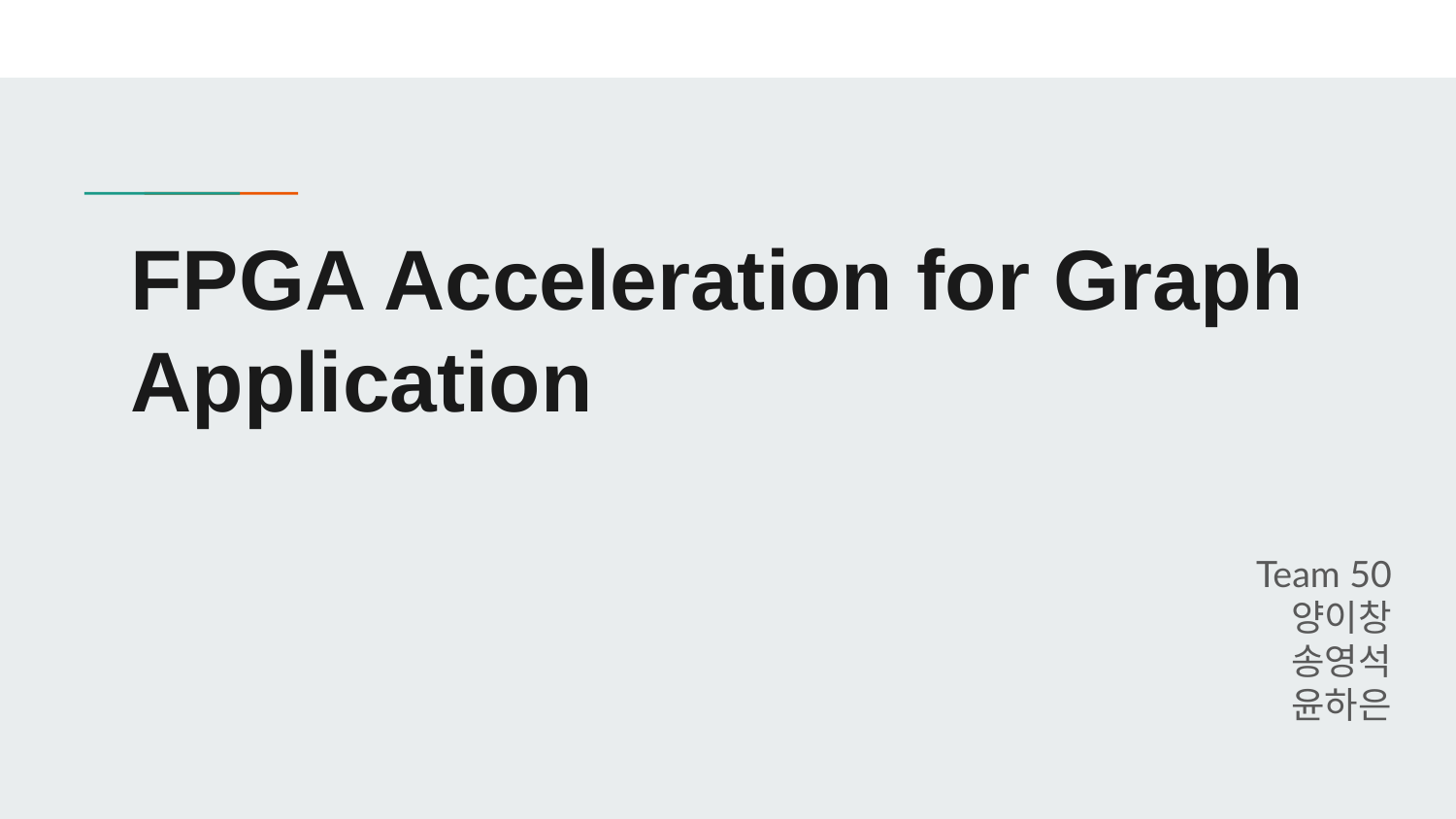

# FPGA Acceleration for Graph Application
Team 50
양이창
송영석
윤하은